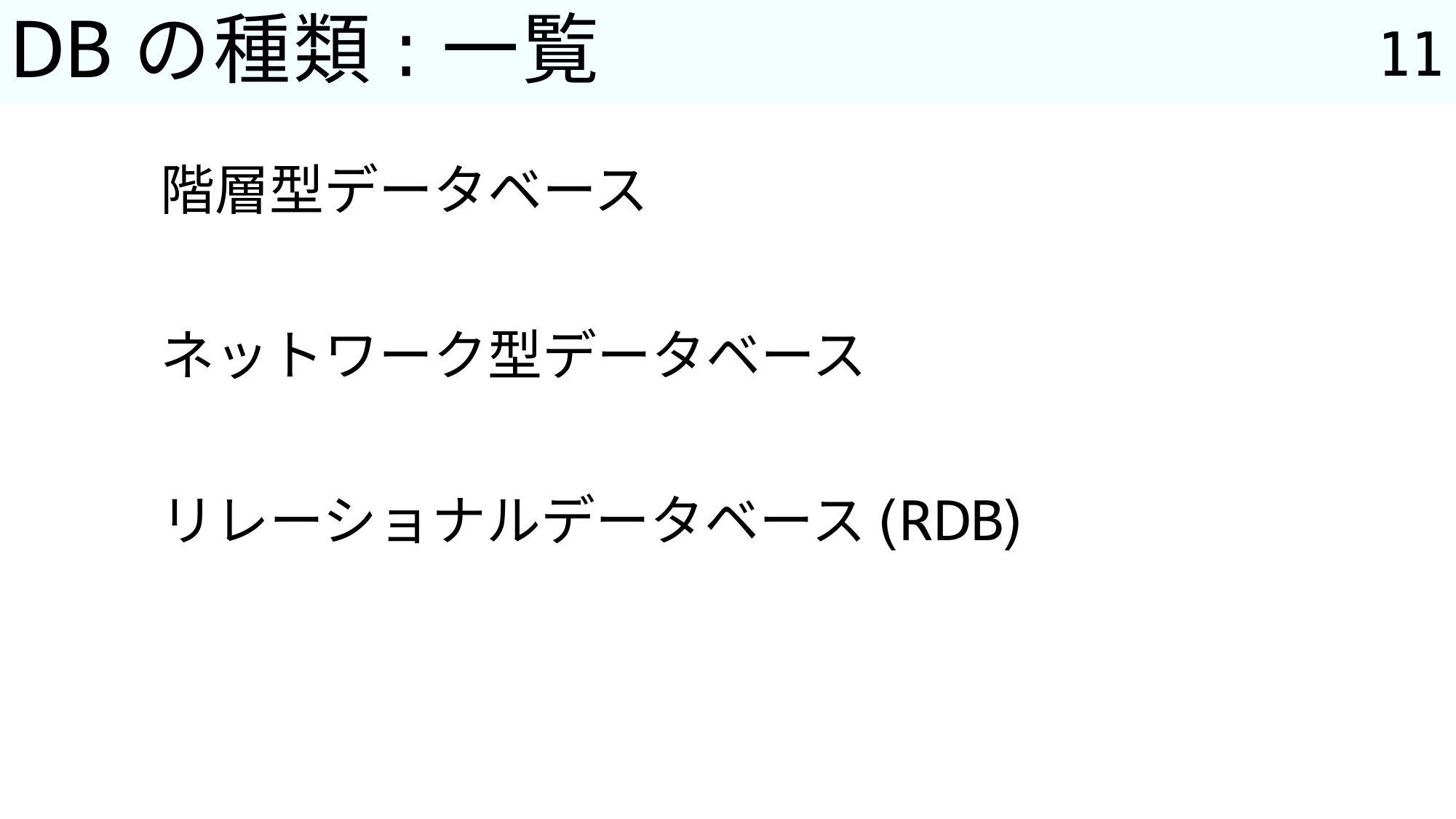

11
# DBの種類:一覧
階層型データベース

ネットワーク型データベース

リレーショナルデータベース(RDB)